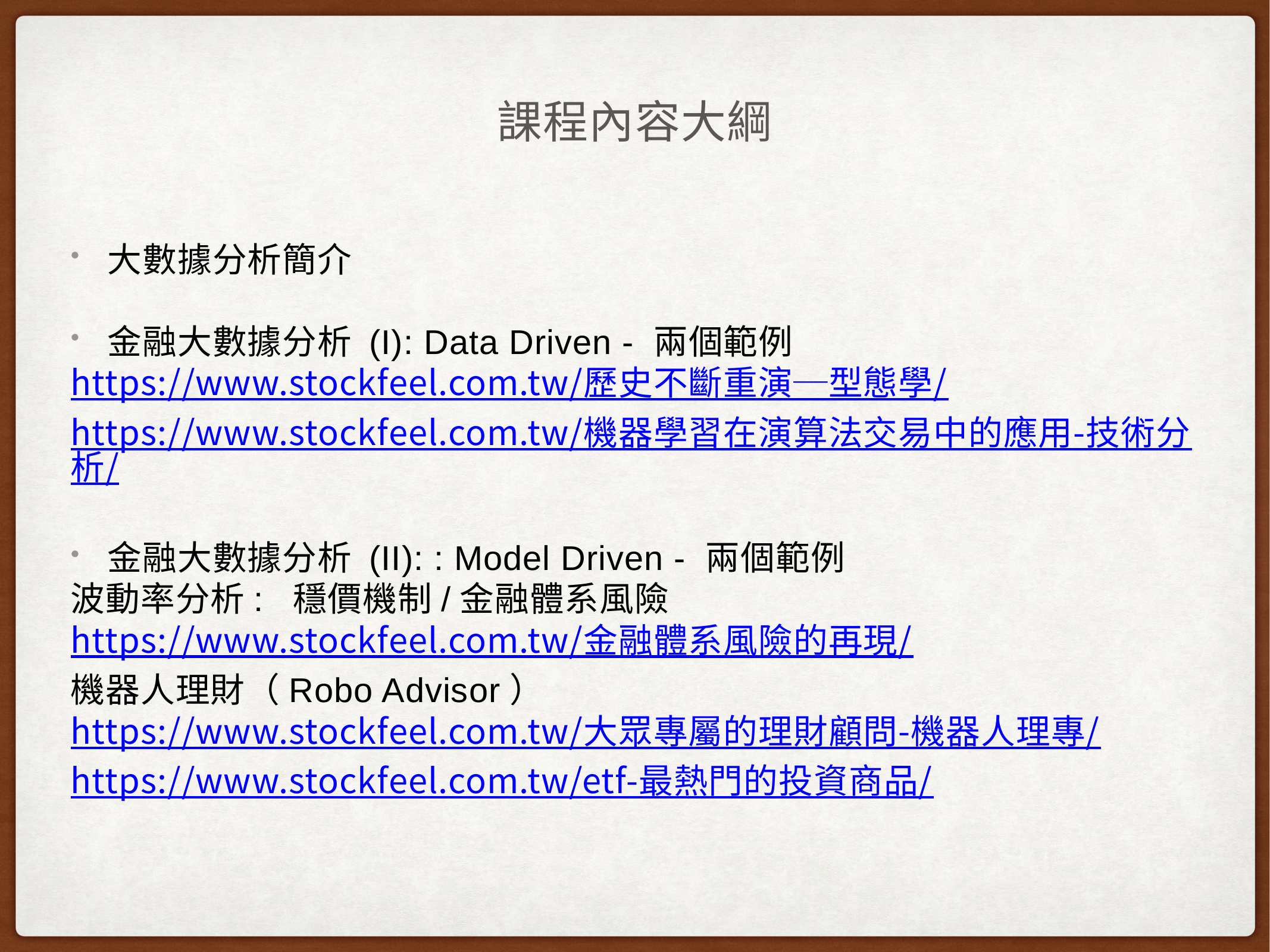

# 課程內容大綱
大數據分析簡介
金融大數據分析 (I): Data Driven - 兩個範例
https://www.stockfeel.com.tw/歷史不斷重演─型態學/
https://www.stockfeel.com.tw/機器學習在演算法交易中的應用-技術分析/
金融大數據分析 (II): : Model Driven - 兩個範例
波動率分析:  穩價機制/金融體系風險
https://www.stockfeel.com.tw/金融體系風險的再現/
機器人理財（Robo Advisor）
https://www.stockfeel.com.tw/大眾專屬的理財顧問-機器人理專/
https://www.stockfeel.com.tw/etf-最熱門的投資商品/
4